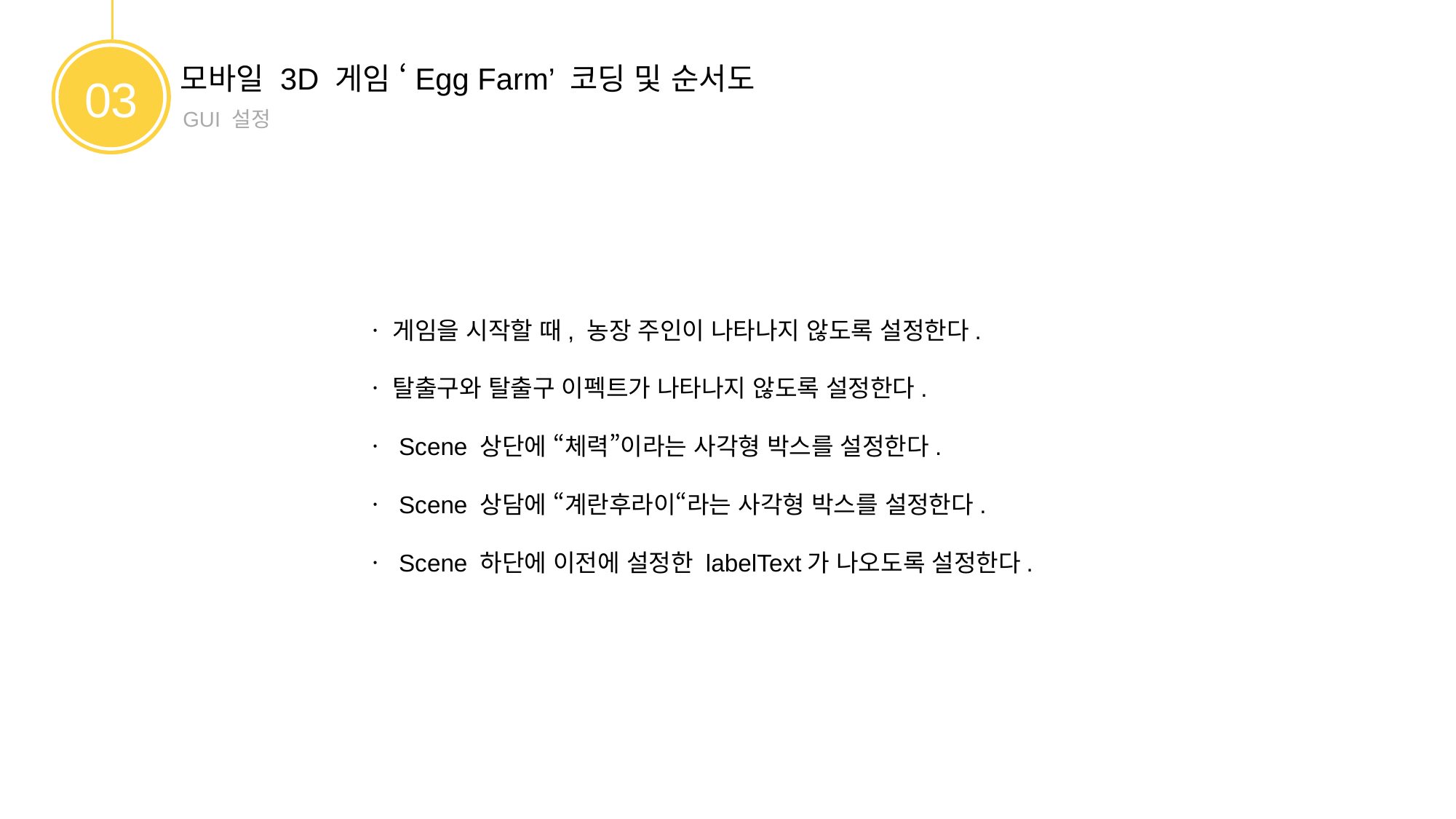

모바일 3D 게임 ‘Egg Farm’ 코딩 및 순서도
03
GUI 설정
ㆍ 게임을 시작할 때, 농장 주인이 나타나지 않도록 설정한다.
ㆍ 탈출구와 탈출구 이펙트가 나타나지 않도록 설정한다.
ㆍ Scene 상단에 “체력”이라는 사각형 박스를 설정한다.
ㆍ Scene 상담에 “계란후라이“라는 사각형 박스를 설정한다.
ㆍ Scene 하단에 이전에 설정한 labelText가 나오도록 설정한다.